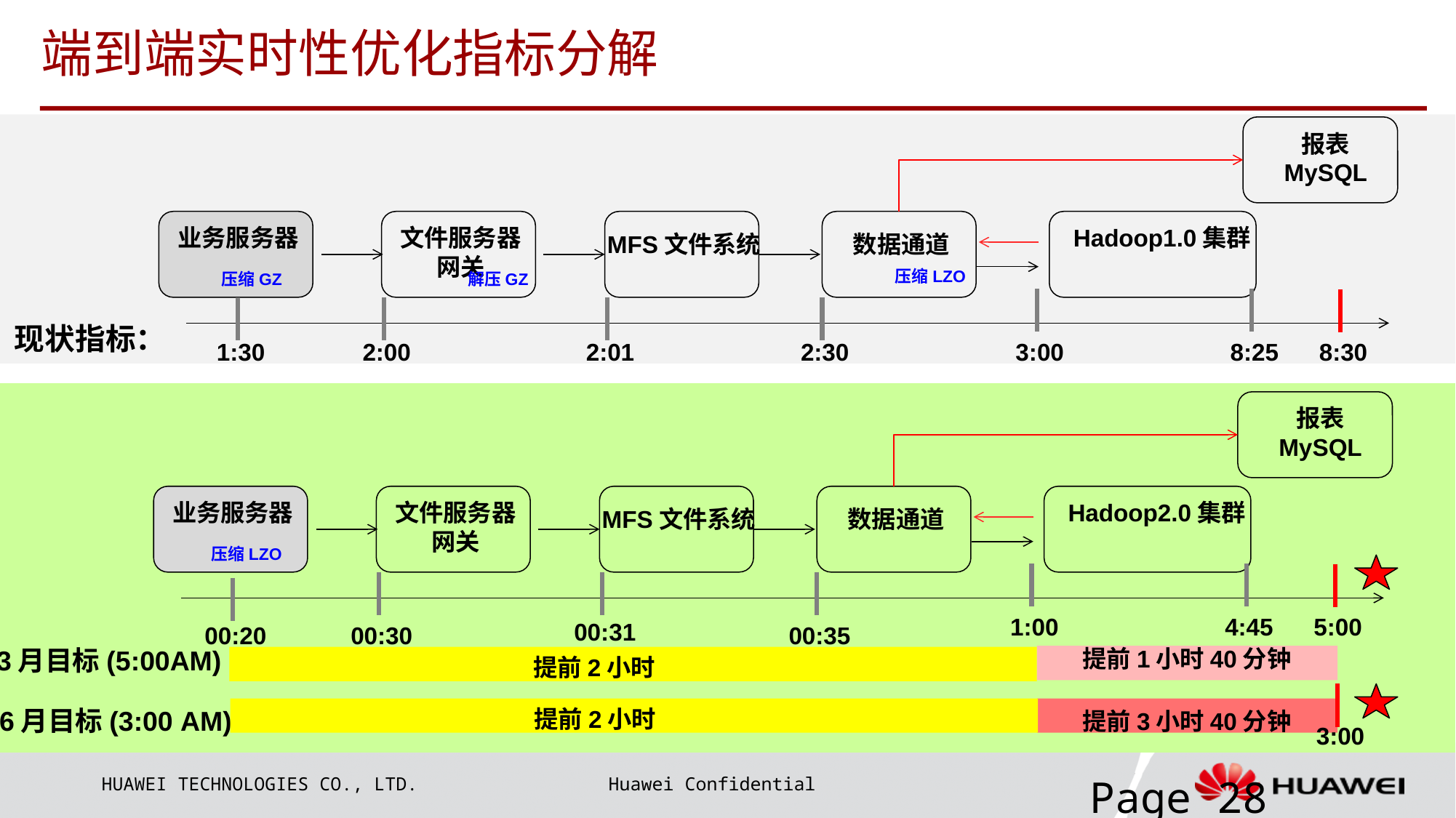

# 端到端实时性优化指标分解

报表
MySQL

业务服务器
文件服务器
网关
Hadoop1.0集群
MFS文件系统
数据通道
压缩LZO
压缩GZ
解压GZ
现状指标：
1:30
2:00
2:01
2:30
3:00
8:25
8:30

报表
MySQL

业务服务器
文件服务器
网关
Hadoop2.0集群
MFS文件系统
数据通道
压缩LZO

1:00
4:45
5:00
00:31
00:20
00:30
00:35
3月目标(5:00AM)：
提前1小时40分钟

提前2小时

6月目标(3:00 AM)：

提前2小时

提前3小时40分钟
3:00
Page 28